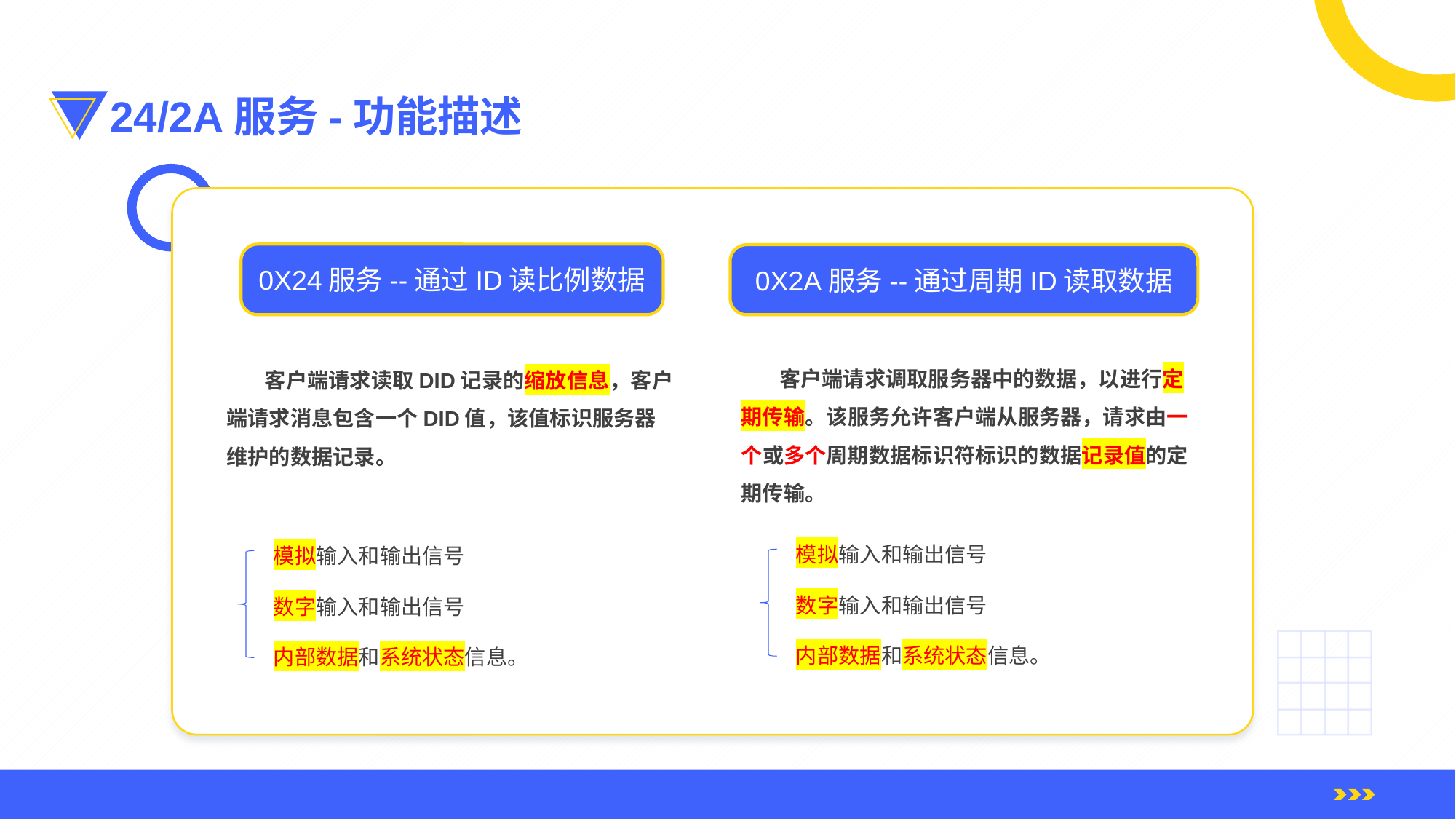

24/2A服务-功能描述

0X24服务--通过ID读比例数据
0X2A服务--通过周期ID读取数据
       客户端请求调取服务器中的数据，以进行定期传输。该服务允许客户端从服务器，请求由一个或多个周期数据标识符标识的数据记录值的定期传输。
       客户端请求读取DID记录的缩放信息，客户端请求消息包含一个DID值，该值标识服务器维护的数据记录。
   模拟输入和输出信号
   数字输入和输出信号
   内部数据和系统状态信息。
   模拟输入和输出信号
   数字输入和输出信号
   内部数据和系统状态信息。